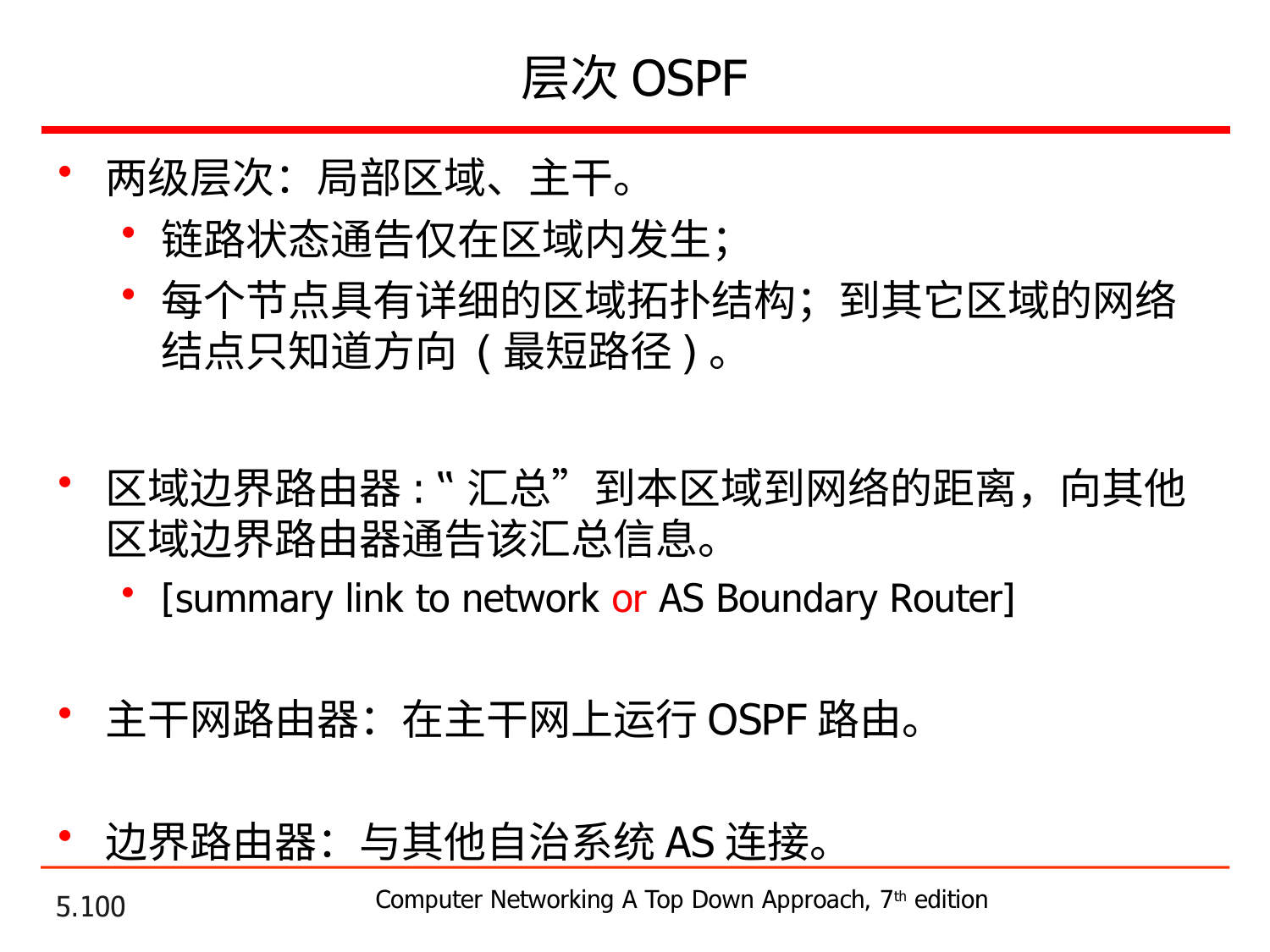

# 层次OSPF
两级层次：局部区域、主干。
链路状态通告仅在区域内发生；
每个节点具有详细的区域拓扑结构；到其它区域的网络结点只知道方向 (最短路径)。

区域边界路由器: “汇总”到本区域到网络的距离，向其他区域边界路由器通告该汇总信息。
[summary link to network or AS Boundary Router]

主干网路由器：在主干网上运行OSPF路由。

边界路由器：与其他自治系统AS连接。